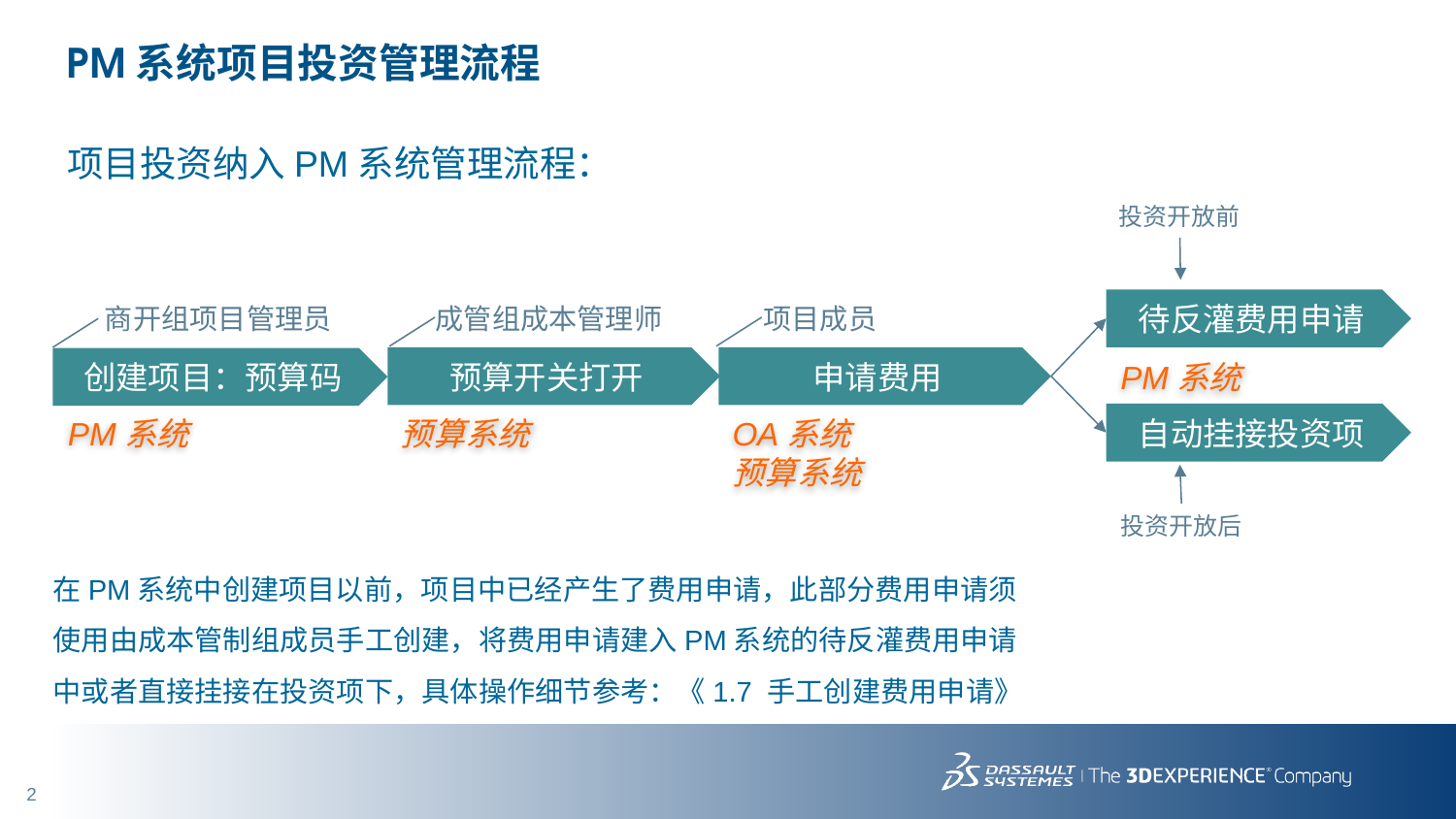

# PM系统项目投资管理流程
项目投资纳入PM系统管理流程：
投资开放前
待反灌费用申请
商开组项目管理员
成管组成本管理师
项目成员
预算开关打开
申请费用
创建项目：预算码
PM系统
自动挂接投资项
PM系统
预算系统
OA系统
预算系统
投资开放后
在PM系统中创建项目以前，项目中已经产生了费用申请，此部分费用申请须使用由成本管制组成员手工创建，将费用申请建入PM系统的待反灌费用申请中或者直接挂接在投资项下，具体操作细节参考：《1.7 手工创建费用申请》